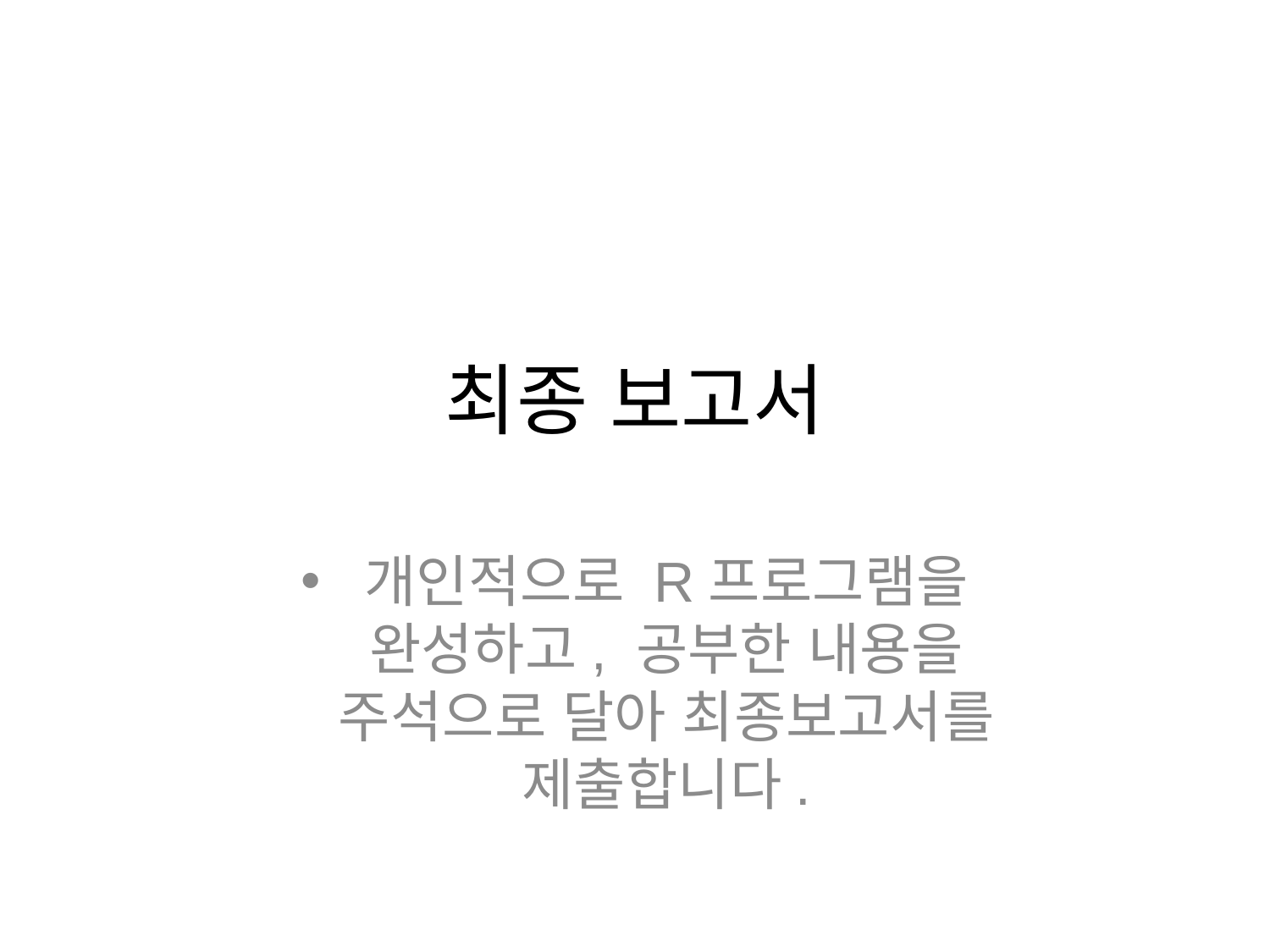

# 최종 보고서
개인적으로 R프로그램을 완성하고, 공부한 내용을 주석으로 달아 최종보고서를 제출합니다.